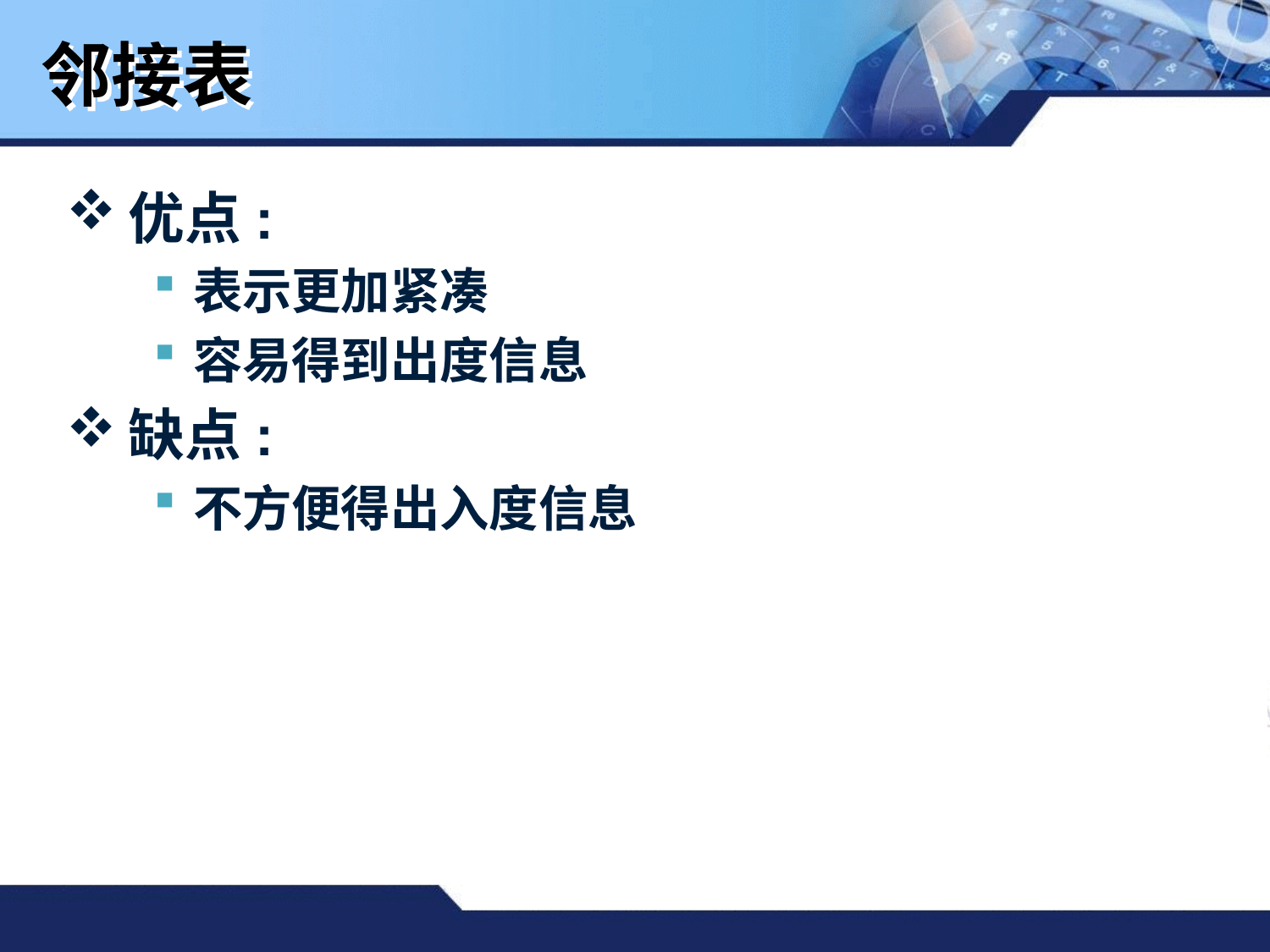

# 邻接表
优点:
表示更加紧凑
容易得到出度信息
缺点:
不方便得出入度信息